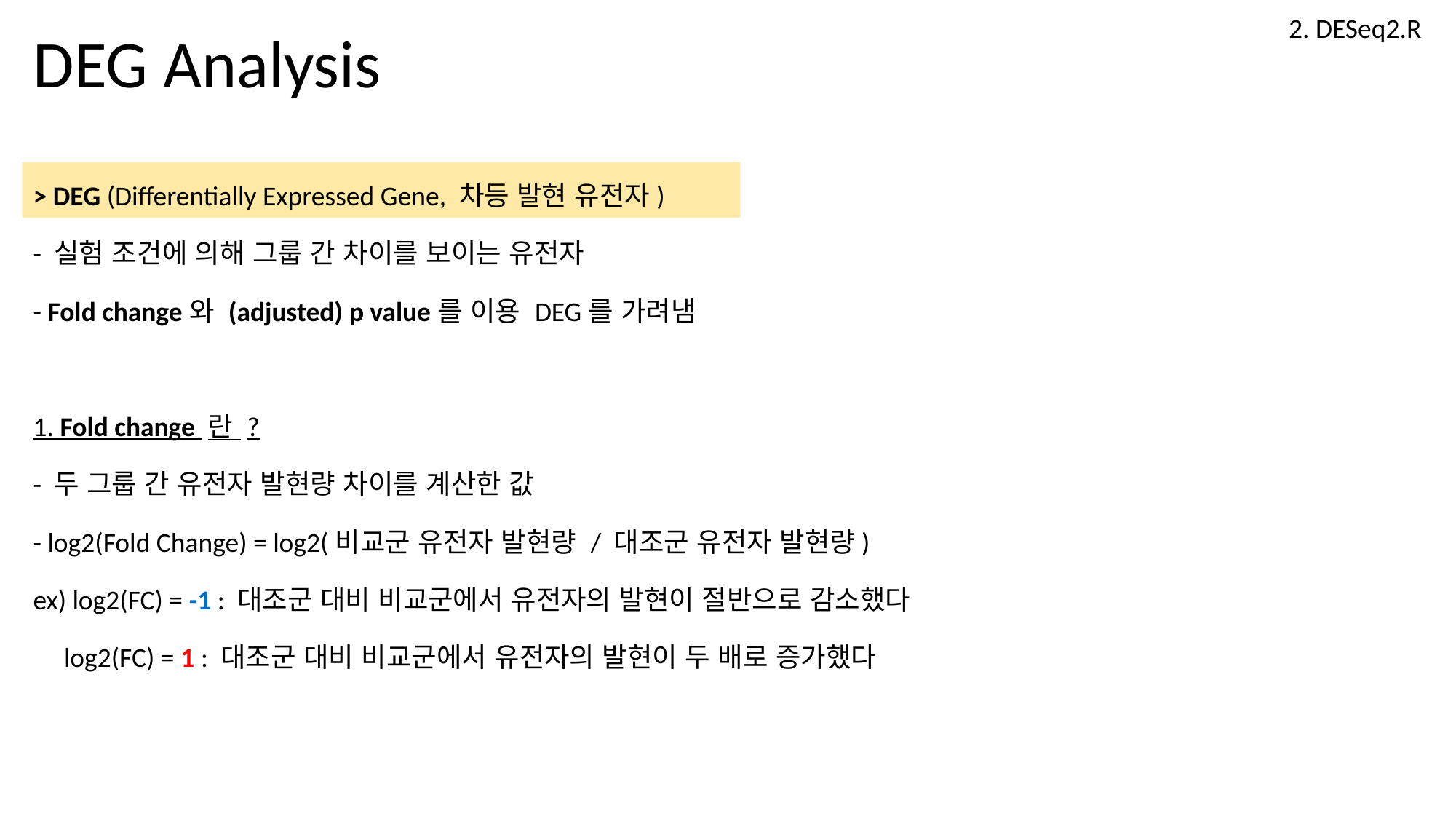

2. DESeq2.R
# DEG Analysis

> DEG (Differentially Expressed Gene, 차등 발현 유전자)
- 실험 조건에 의해 그룹 간 차이를 보이는 유전자
- Fold change와 (adjusted) p value를 이용 DEG를 가려냄

1. Fold change 란 ?
- 두 그룹 간 유전자 발현량 차이를 계산한 값
- log2(Fold Change) = log2(비교군 유전자 발현량 / 대조군 유전자 발현량)
ex) log2(FC) = -1 : 대조군 대비 비교군에서 유전자의 발현이 절반으로 감소했다
     log2(FC) = 1 : 대조군 대비 비교군에서 유전자의 발현이 두 배로 증가했다